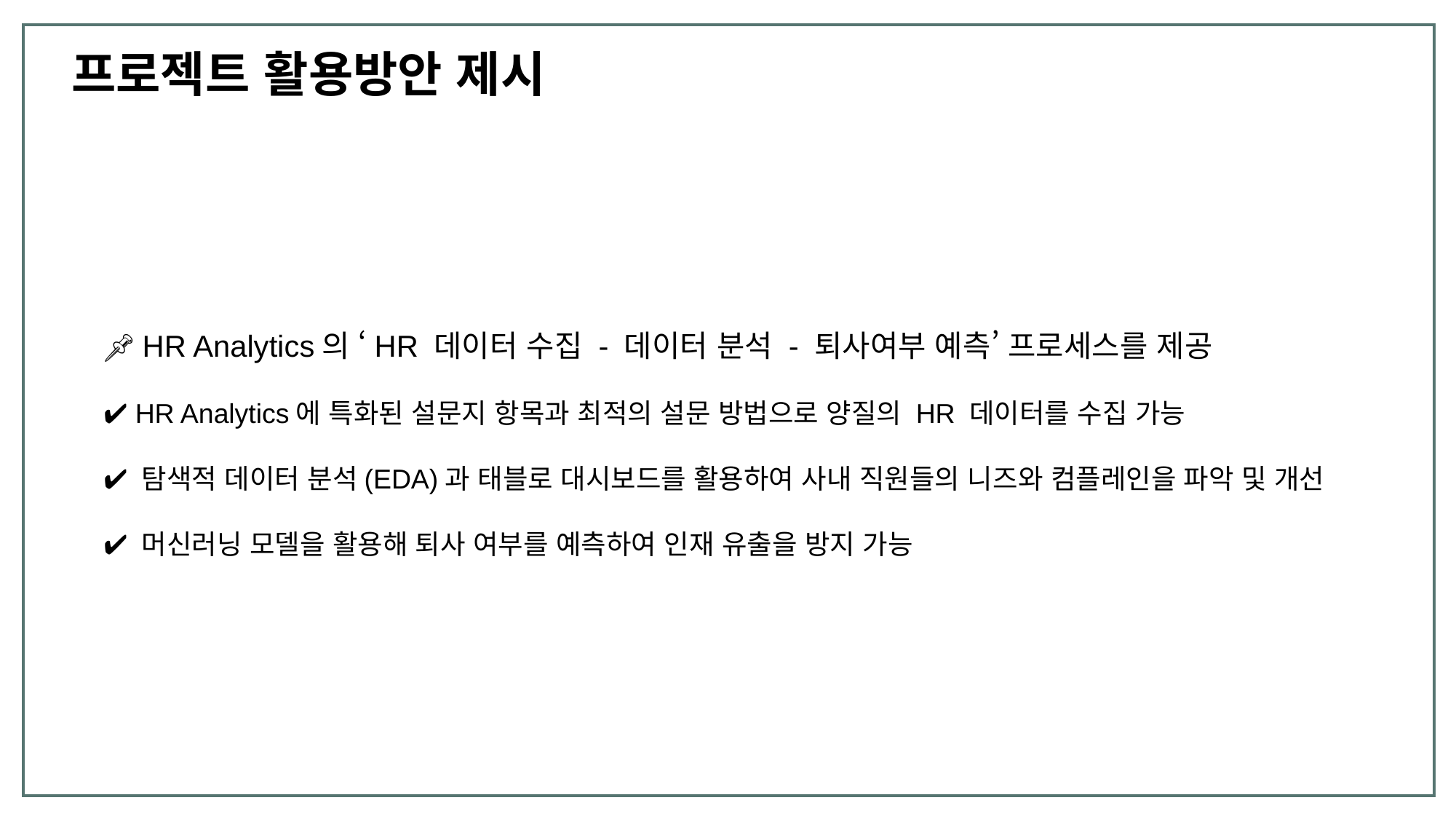

프로젝트 활용방안 제시
📌 HR Analytics의 ‘HR 데이터 수집 - 데이터 분석 - 퇴사여부 예측’ 프로세스를 제공
✔️ HR Analytics에 특화된 설문지 항목과 최적의 설문 방법으로 양질의 HR 데이터를 수집 가능
✔️ 탐색적 데이터 분석(EDA)과 태블로 대시보드를 활용하여 사내 직원들의 니즈와 컴플레인을 파악 및 개선
✔️ 머신러닝 모델을 활용해 퇴사 여부를 예측하여 인재 유출을 방지 가능